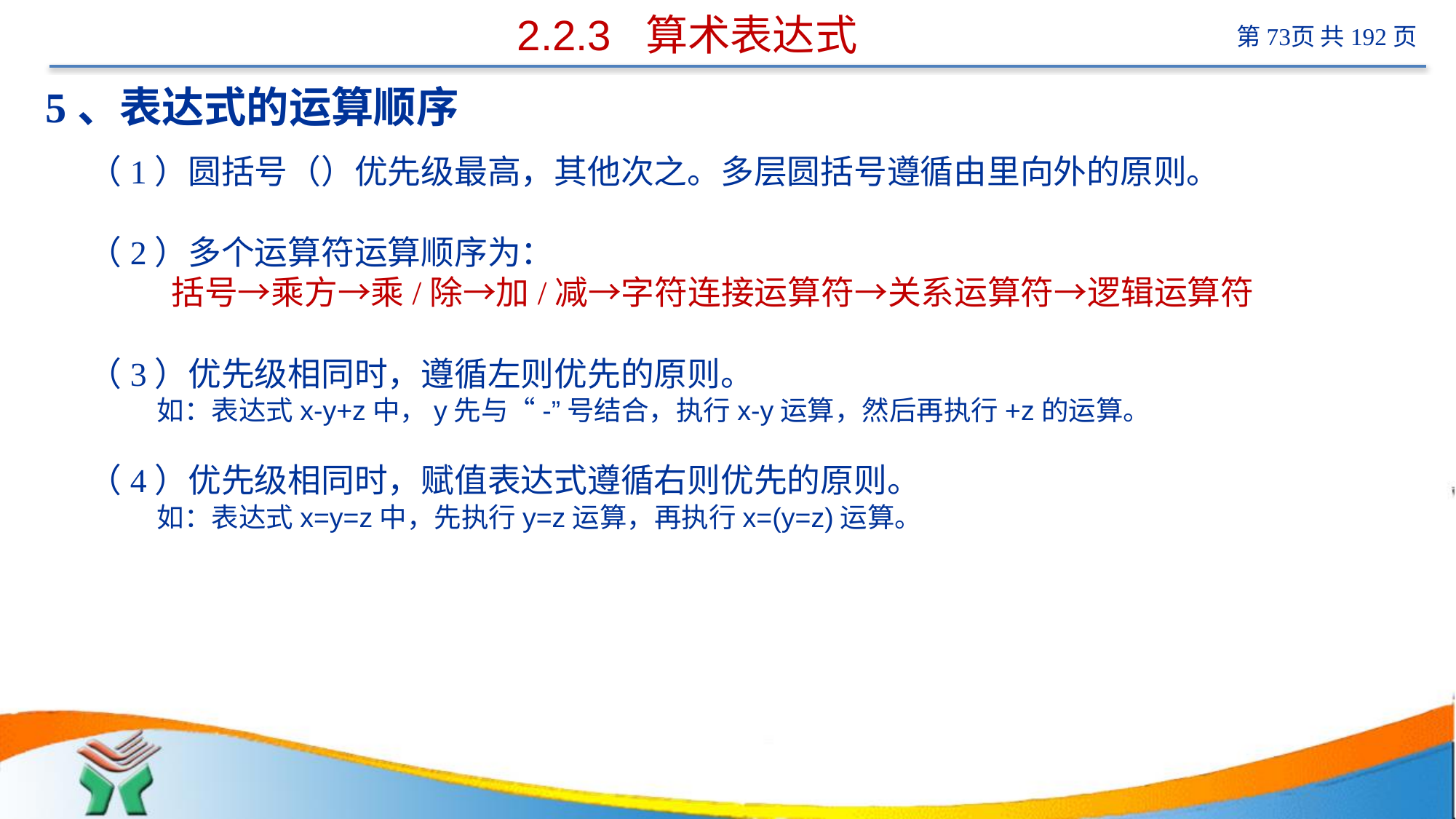

# 2.2.3  算术表达式
5、表达式的运算顺序

（1）圆括号（）优先级最高，其他次之。多层圆括号遵循由里向外的原则。

（2）多个运算符运算顺序为：
          括号→乘方→乘/除→加/减→字符连接运算符→关系运算符→逻辑运算符

（3）优先级相同时，遵循左则优先的原则。
          如：表达式x-y+z中，y先与“-”号结合，执行x-y运算，然后再执行+z的运算。

（4）优先级相同时，赋值表达式遵循右则优先的原则。
          如：表达式x=y=z中，先执行y=z运算，再执行x=(y=z)运算。